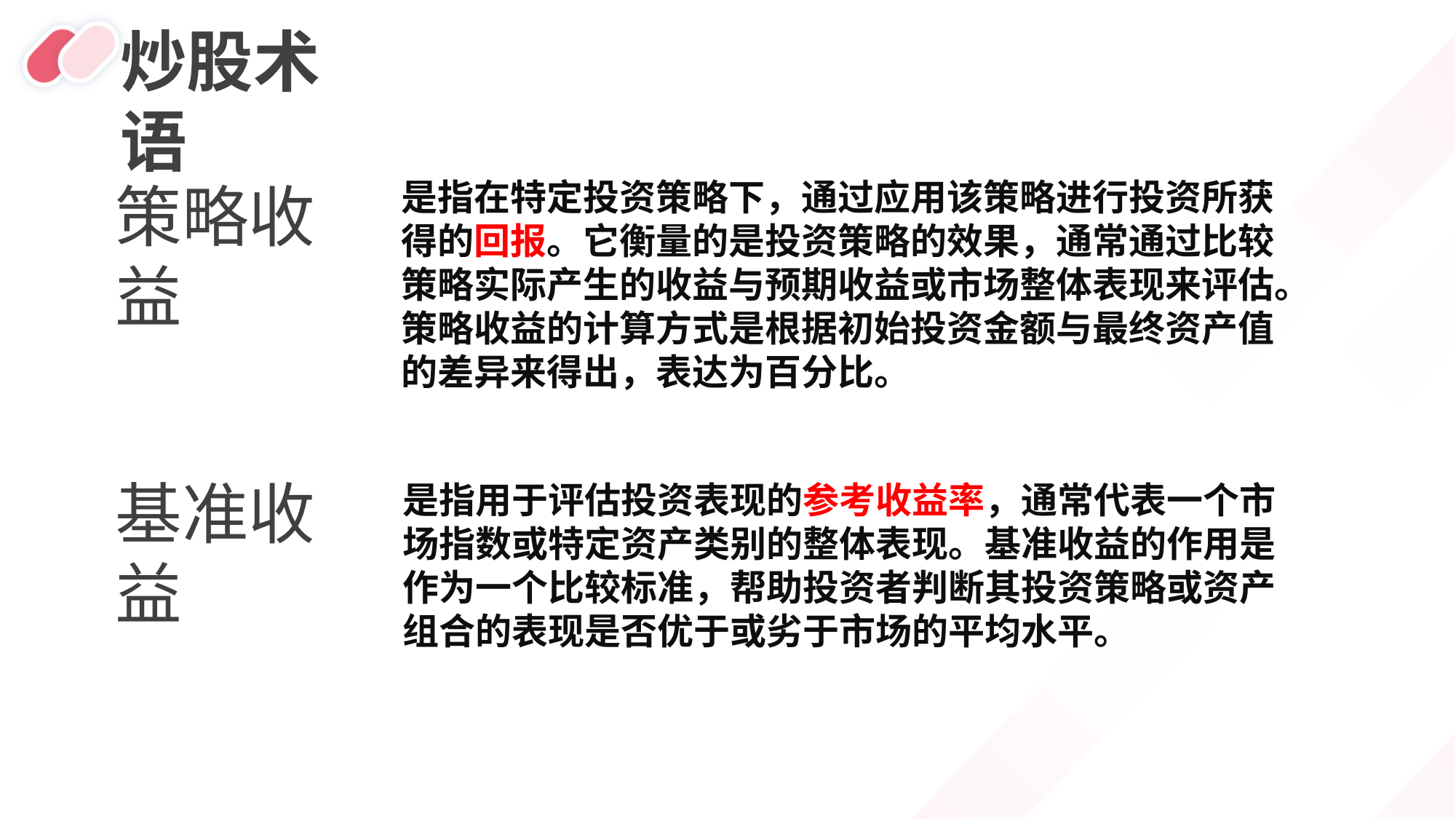

炒股术语
策略收益
是指在特定投资策略下，通过应用该策略进行投资所获得的回报。它衡量的是投资策略的效果，通常通过比较策略实际产生的收益与预期收益或市场整体表现来评估。策略收益的计算方式是根据初始投资金额与最终资产值的差异来得出，表达为百分比。

基准收益
是指用于评估投资表现的参考收益率，通常代表一个市场指数或特定资产类别的整体表现。基准收益的作用是作为一个比较标准，帮助投资者判断其投资策略或资产组合的表现是否优于或劣于市场的平均水平。